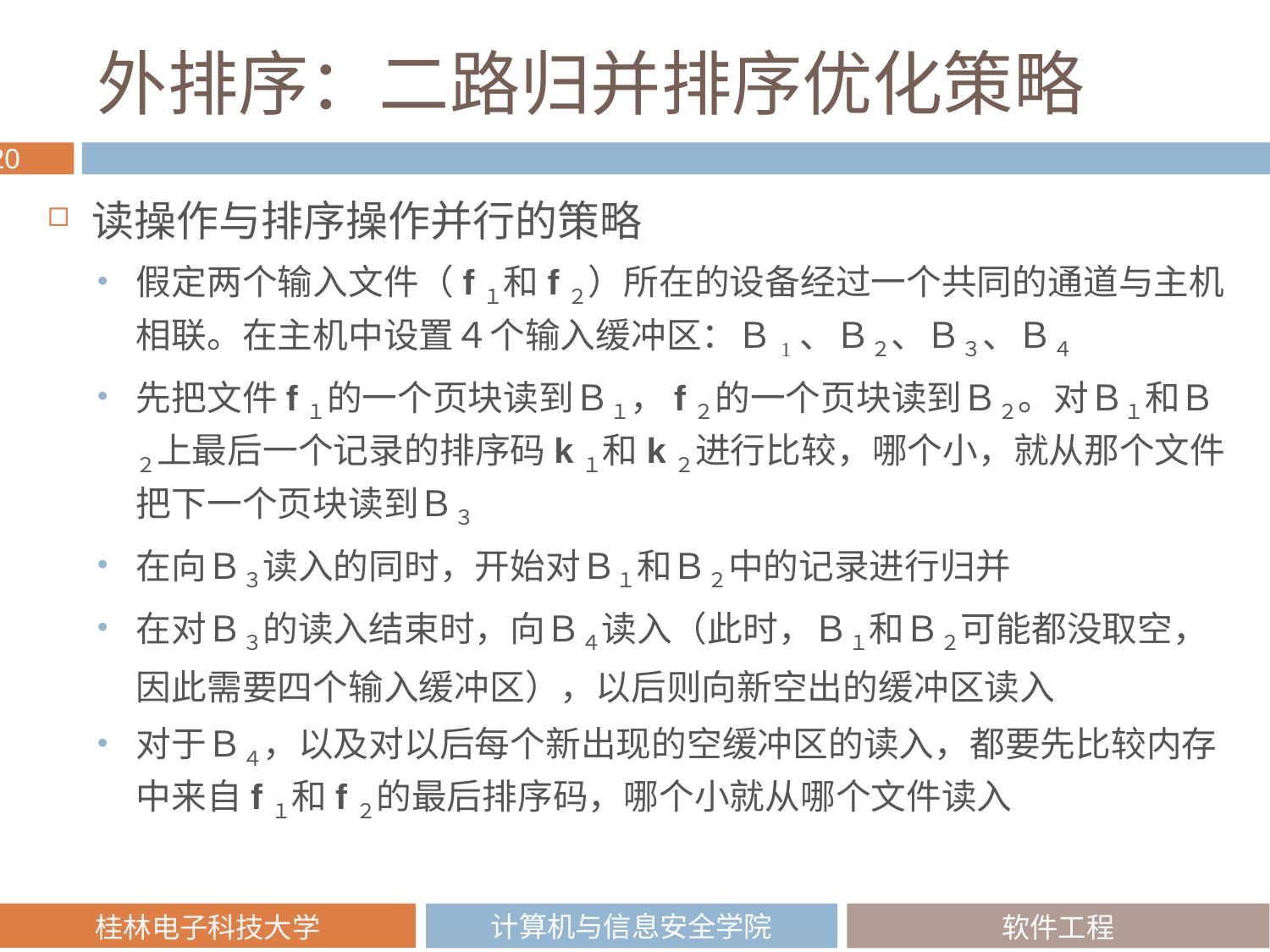

# 外排序：二路归并排序优化策略
读操作与排序操作并行的策略
假定两个输入文件（f１和f２）所在的设备经过一个共同的通道与主机相联。在主机中设置４个输入缓冲区：Ｂ1、Ｂ２、Ｂ３、Ｂ４
先把文件f１的一个页块读到Ｂ１，f２的一个页块读到Ｂ２。对Ｂ１和Ｂ２上最后一个记录的排序码k１和k２进行比较，哪个小，就从那个文件把下一个页块读到Ｂ３
在向Ｂ３读入的同时，开始对Ｂ１和Ｂ２中的记录进行归并
在对Ｂ３的读入结束时，向Ｂ４读入（此时，Ｂ１和Ｂ２可能都没取空，因此需要四个输入缓冲区），以后则向新空出的缓冲区读入
对于Ｂ４，以及对以后每个新出现的空缓冲区的读入，都要先比较内存中来自f１和f２的最后排序码，哪个小就从哪个文件读入